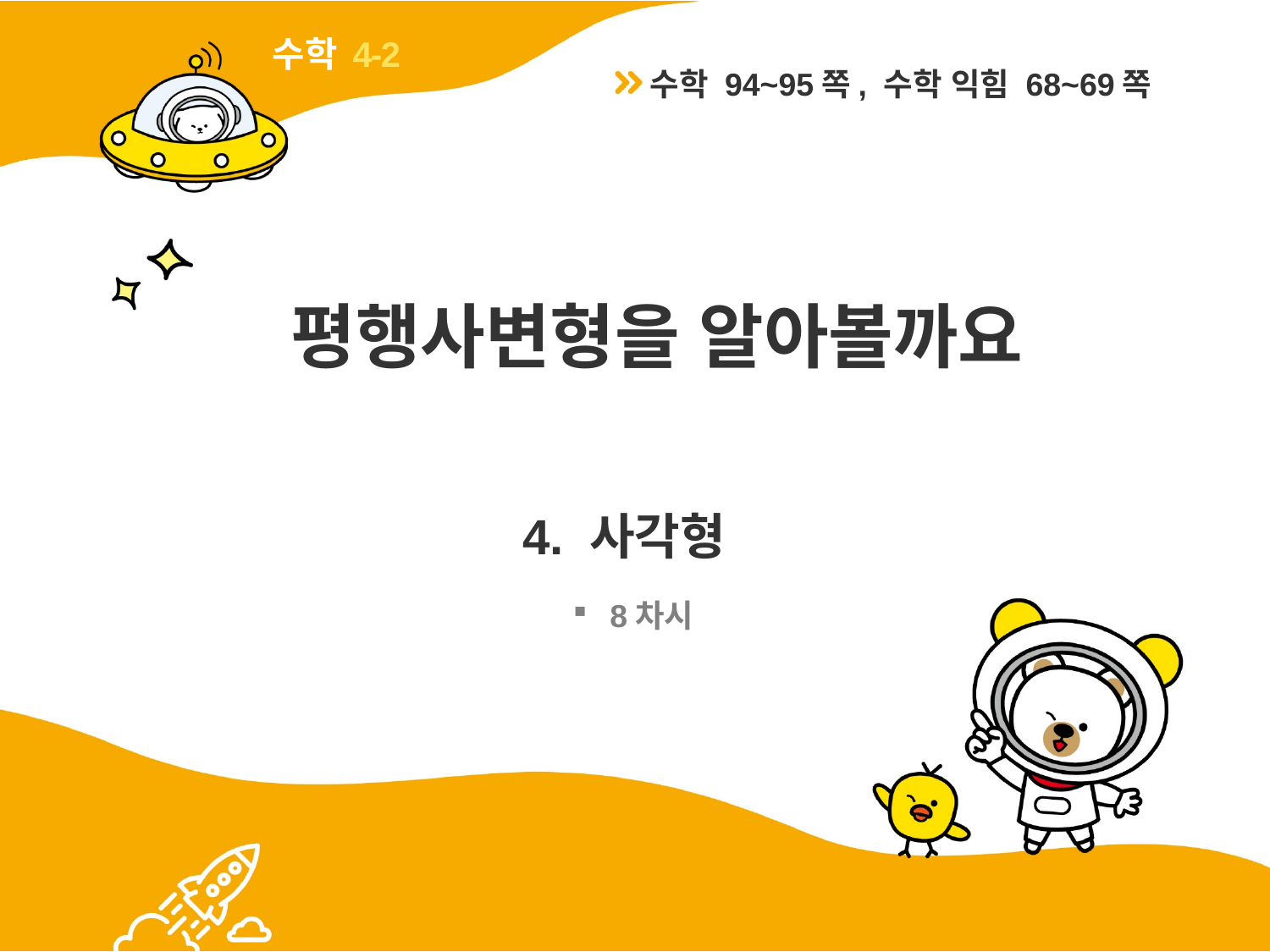

4-2
수학 94~95쪽, 수학 익힘 68~69쪽
# 평행사변형을 알아볼까요
4. 사각형
8차시